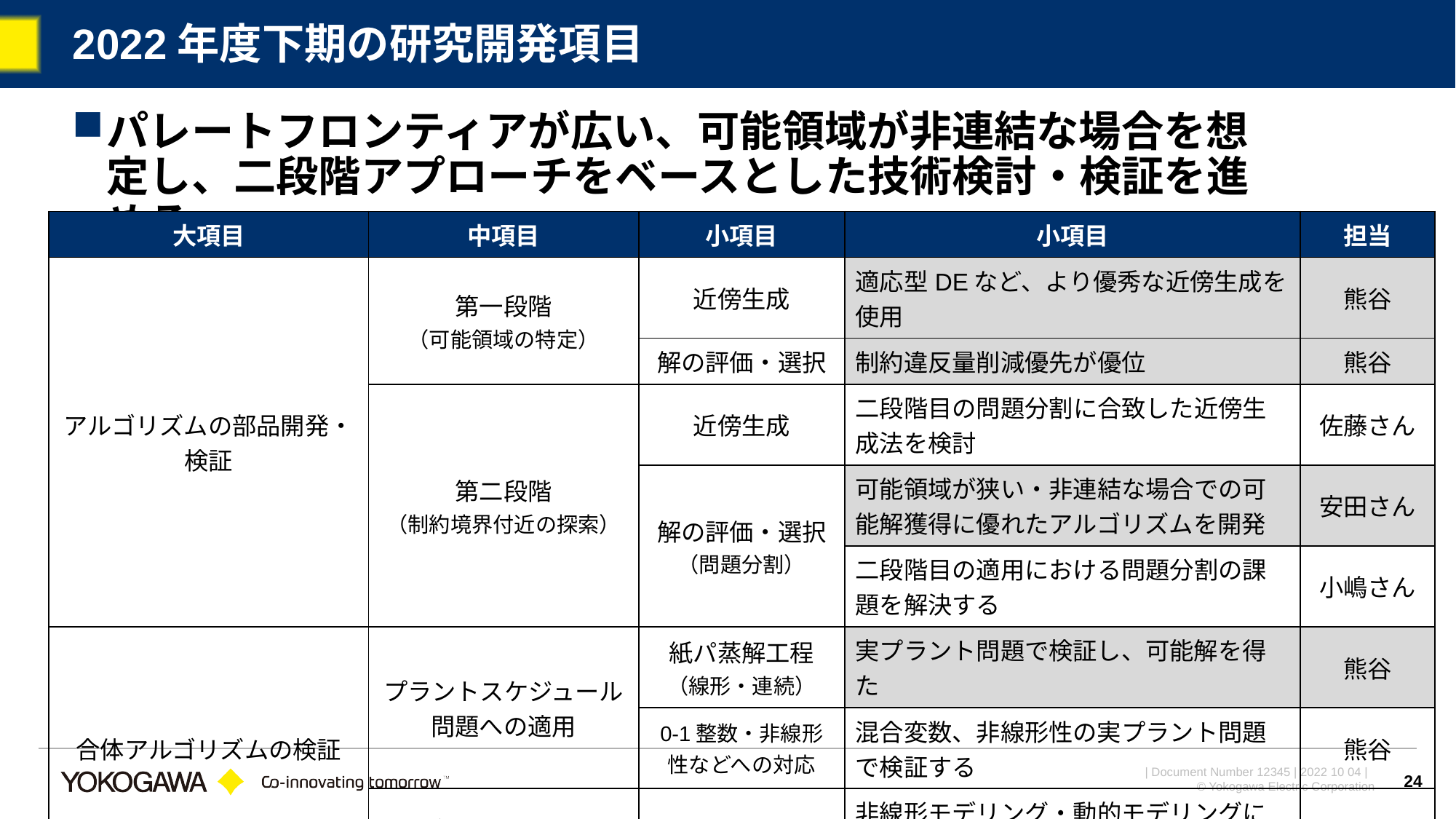

# 2022年度下期の研究開発項目
パレートフロンティアが広い、可能領域が非連結な場合を想定し、二段階アプローチをベースとした技術検討・検証を進める。
| 大項目 | 中項目 | 小項目 | 小項目 | 担当 |
| --- | --- | --- | --- | --- |
| アルゴリズムの部品開発・検証 | 第一段階 （可能領域の特定） | 近傍生成 | 適応型DEなど、より優秀な近傍生成を使用 | 熊谷 |
|  |  | 解の評価・選択 | 制約違反量削減優先が優位 | 熊谷 |
|  | 第二段階 （制約境界付近の探索） | 近傍生成 | 二段階目の問題分割に合致した近傍生成法を検討 | 佐藤さん |
|  |  | 解の評価・選択 （問題分割） | 可能領域が狭い・非連結な場合での可能解獲得に優れたアルゴリズムを開発 | 安田さん |
|  |  | 解の評価・選択 （問題分割） | 二段階目の適用における問題分割の課題を解決する | 小嶋さん |
| 合体アルゴリズムの検証 | プラントスケジュール問題への適用 | 紙パ蒸解工程 （線形・連続） | 実プラント問題で検証し、可能解を得た | 熊谷 |
|  |  | 0-1整数・非線形性などへの対応 | 混合変数、非線形性の実プラント問題で検証する | 熊谷 |
|  | モデリングとの合体 |  | 非線形モデリング・動的モデリングによる制約条件を含む問題で検証 | 熊谷 |
24